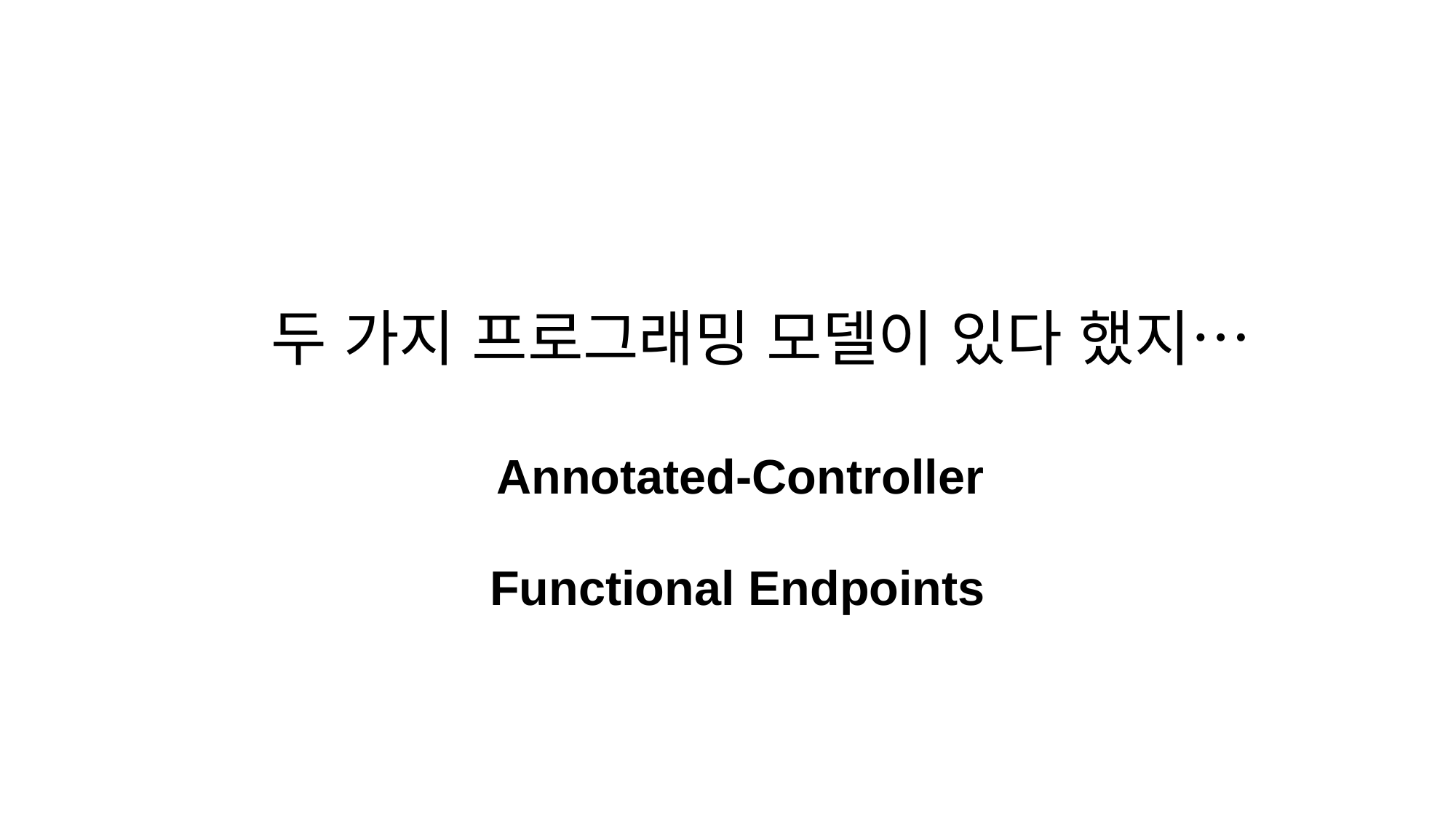

두 가지 프로그래밍 모델이 있다 했지…
Annotated-Controller
Functional Endpoints